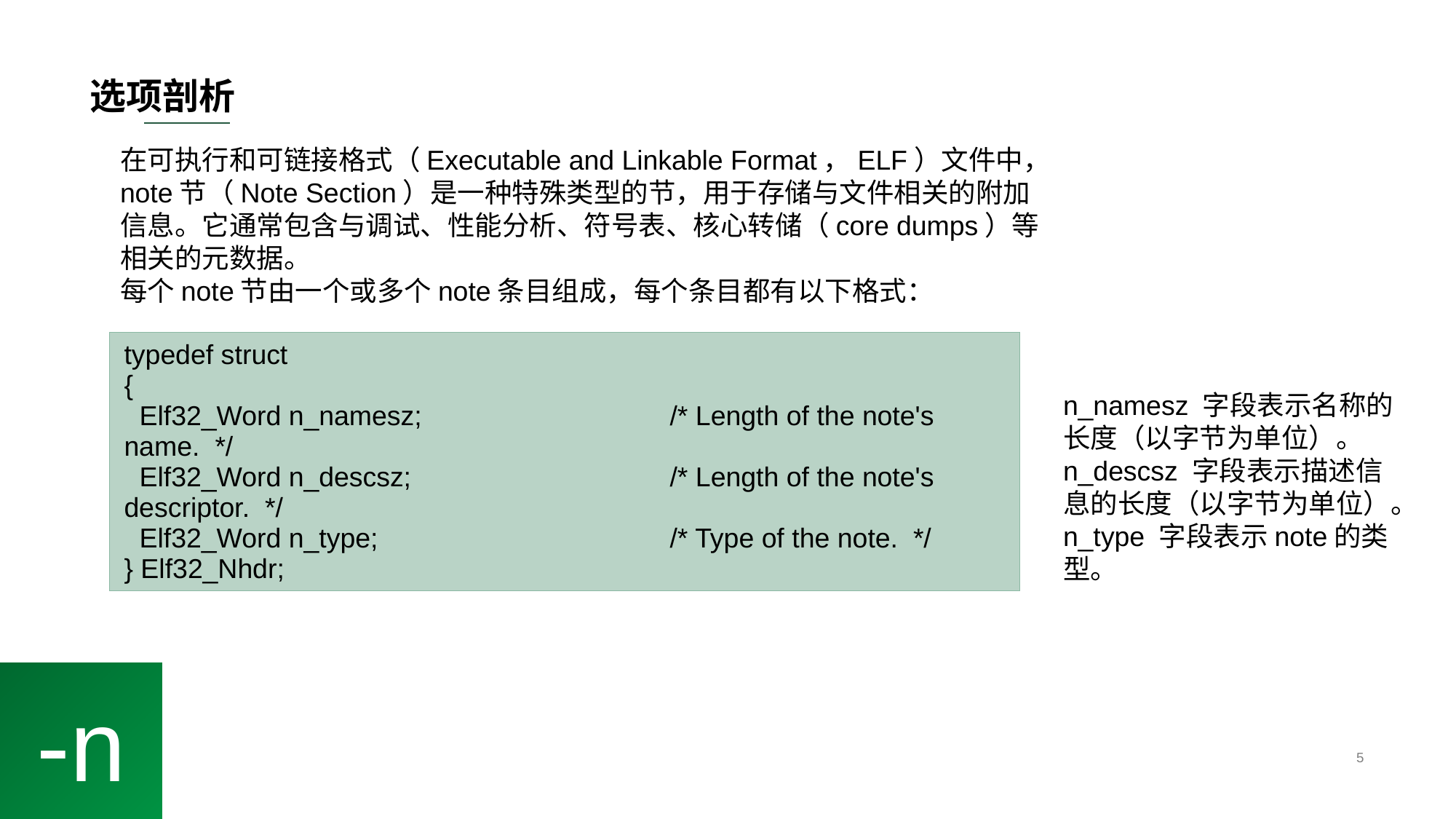

# 选项剖析
在可执行和可链接格式（Executable and Linkable Format，ELF）文件中，note节（Note Section）是一种特殊类型的节，用于存储与文件相关的附加信息。它通常包含与调试、性能分析、符号表、核心转储（core dumps）等相关的元数据。
每个note节由一个或多个note条目组成，每个条目都有以下格式：
| typedef struct { Elf32\_Word n\_namesz; /\* Length of the note's name. \*/ Elf32\_Word n\_descsz; /\* Length of the note's descriptor. \*/ Elf32\_Word n\_type; /\* Type of the note. \*/ } Elf32\_Nhdr; |
| --- |
n_namesz 字段表示名称的长度（以字节为单位）。
n_descsz 字段表示描述信息的长度（以字节为单位）。
n_type 字段表示note的类型。
-n
5